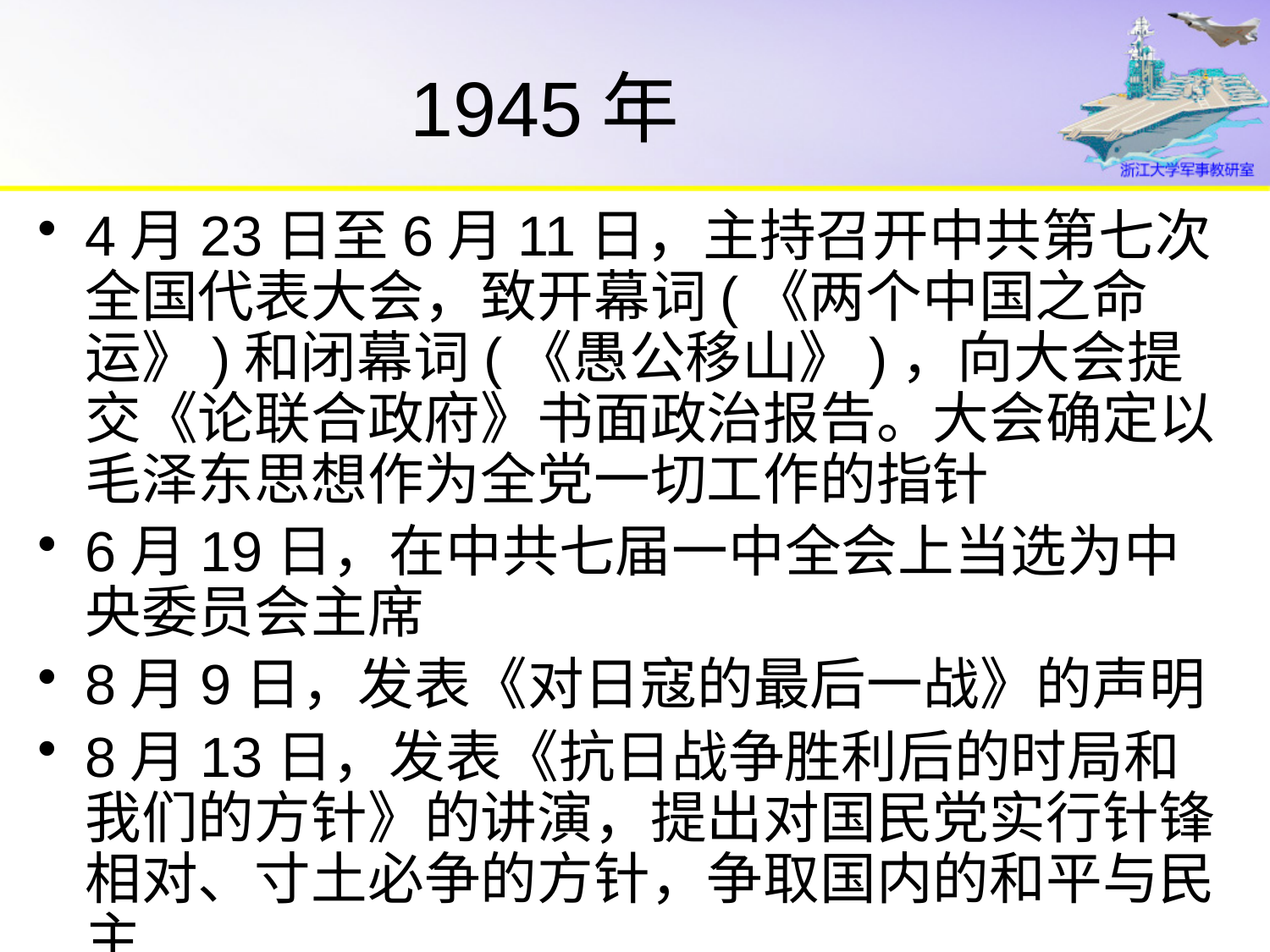

# 1945年
4月23日至6月11日，主持召开中共第七次全国代表大会，致开幕词(《两个中国之命运》)和闭幕词(《愚公移山》)，向大会提交《论联合政府》书面政治报告。大会确定以毛泽东思想作为全党一切工作的指针
6月19日，在中共七届一中全会上当选为中央委员会主席
8月9日，发表《对日寇的最后一战》的声明
8月13日，发表《抗日战争胜利后的时局和我们的方针》的讲演，提出对国民党实行针锋相对、寸土必争的方针，争取国内的和平与民主